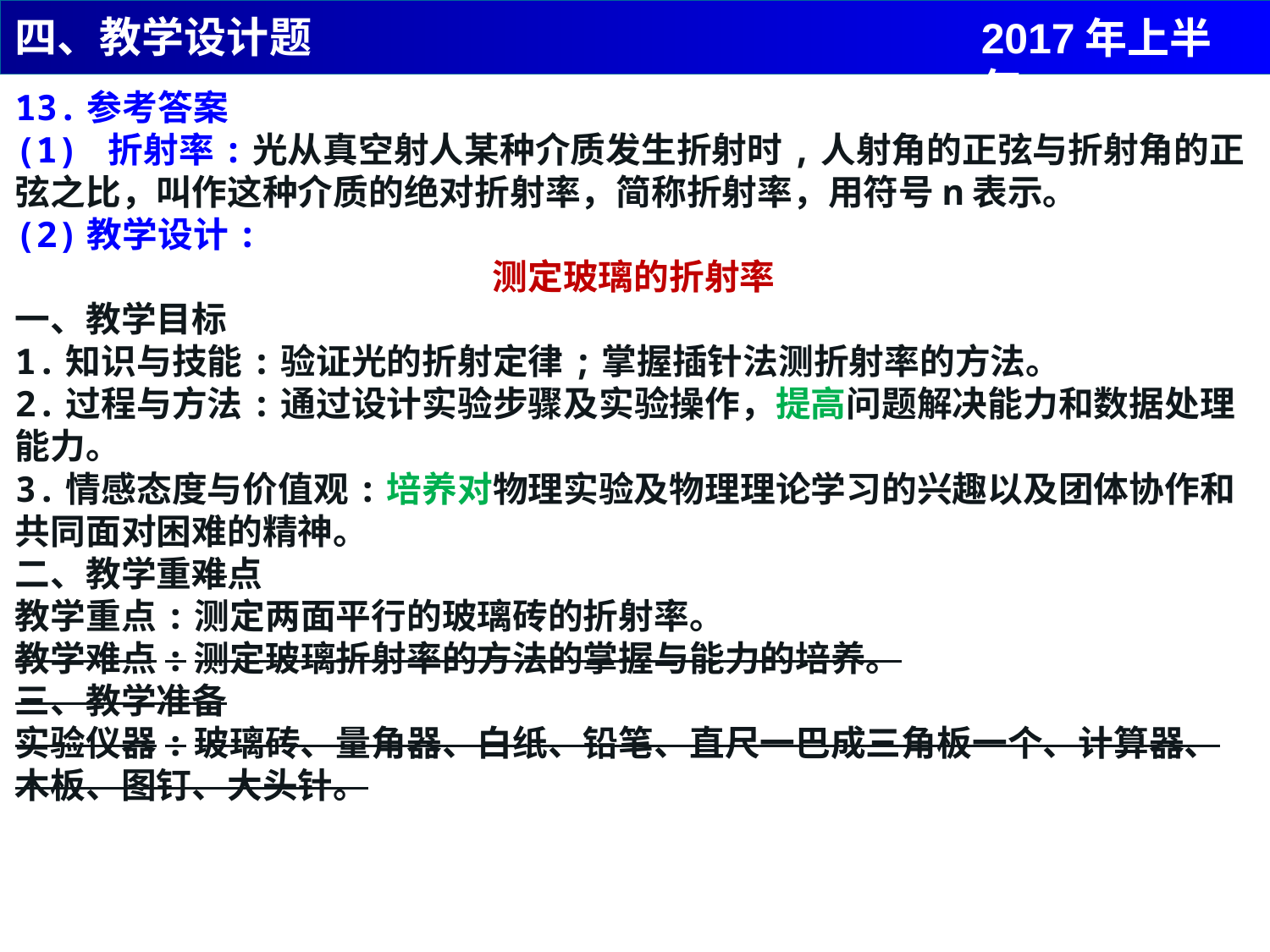

四、教学设计题
2017年上半年
13.参考答案
(1) 折射率:光从真空射人某种介质发生折射时,人射角的正弦与折射角的正弦之比，叫作这种介质的绝对折射率，简称折射率，用符号n表示。
(2)教学设计:
测定玻璃的折射率
一、教学目标
1.知识与技能:验证光的折射定律;掌握插针法测折射率的方法。
2.过程与方法:通过设计实验步骤及实验操作，提高问题解决能力和数据处理能力。
3.情感态度与价值观:培养对物理实验及物理理论学习的兴趣以及团体协作和共同面对困难的精神。
二、教学重难点
教学重点:测定两面平行的玻璃砖的折射率。
教学难点:测定玻璃折射率的方法的掌握与能力的培养。
三、教学准备
实验仪器:玻璃砖、量角器、白纸、铅笔、直尺一巴成三角板一个、计算器、木板、图钉、大头针。